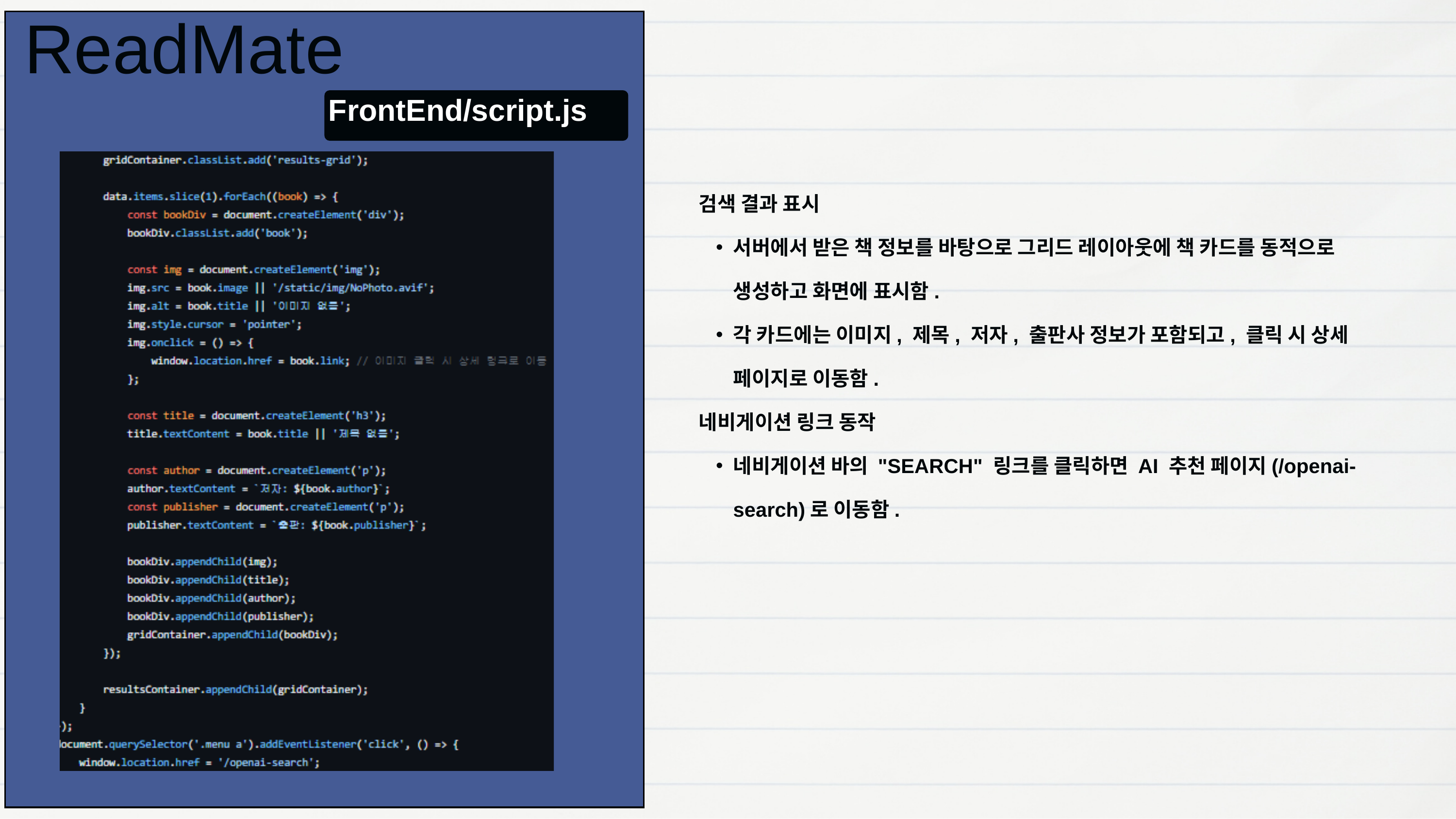

검색 결과 표시
서버에서 받은 책 정보를 바탕으로 그리드 레이아웃에 책 카드를 동적으로 생성하고 화면에 표시함.
각 카드에는 이미지, 제목, 저자, 출판사 정보가 포함되고, 클릭 시 상세 페이지로 이동함.
네비게이션 링크 동작
네비게이션 바의 "SEARCH" 링크를 클릭하면 AI 추천 페이지(/openai-search)로 이동함.

 ReadMate

FrontEnd/script.js